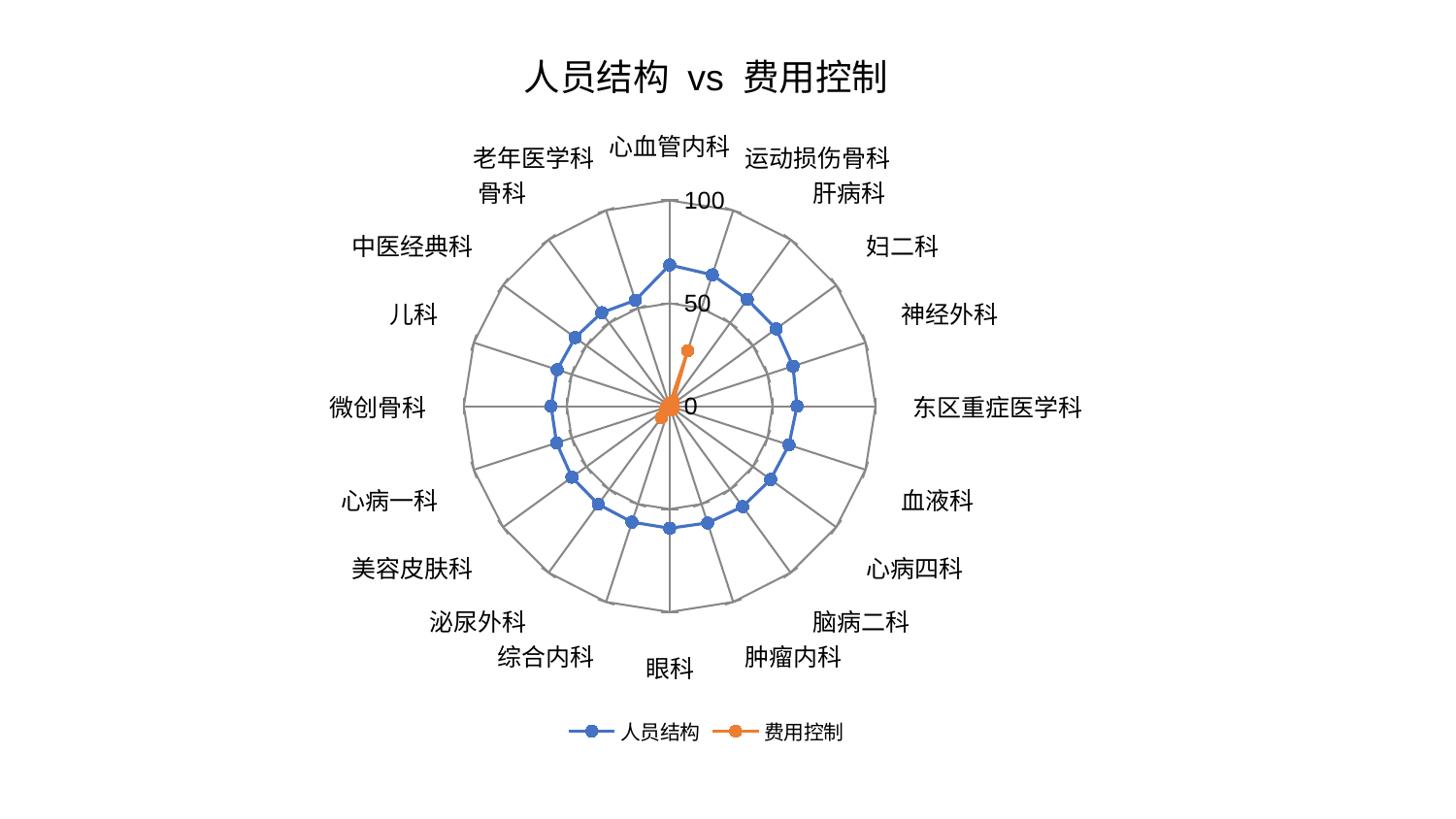

### Chart: 人员结构 vs 费用控制

| Category | 人员结构 | 费用控制 |
|---|---|---|
| 心血管内科 | 68.61442212244741 | 1.0487266618874513 |
| 运动损伤骨科 | 67.11376356019247 | 28.38130935712964 |
| 肝病科 | 64.14735606821992 | 2.9337443876993543 |
| 妇二科 | 63.94935485272591 | 2.1820876633614645 |
| 神经外科 | 63.01182611093675 | 1.2618455812351357 |
| 东区重症医学科 | 61.88731854516516 | 1.7112504906019812 |
| 血液科 | 60.932941004704865 | 1.0007643679475873 |
| 心病四科 | 60.633085401576444 | 2.2136917886411567 |
| 脑病二科 | 60.3328232792979 | 1.5508669042902161 |
| 肿瘤内科 | 59.65133300111872 | 2.0154318522238386 |
| 眼科 | 59.308834838237274 | 0.6340979560909572 |
| 综合内科 | 59.243470012895344 | 1.025330751434831 |
| 泌尿外科 | 58.92482128217952 | 6.8471587793774615 |
| 美容皮肤科 | 58.71924187054746 | 2.559895731590681 |
| 心病一科 | 57.76261880230392 | 1.2705380387687237 |
| 微创骨科 | 57.592125064467545 | 0.8623203808932154 |
| 儿科 | 57.40997198331998 | 0.8863593041307845 |
| 中医经典科 | 56.776863513622786 | 0.893966865699912 |
| 骨科 | 56.193512596878605 | 0.8548358477273972 |
| 老年医学科 | 54.083083511750246 | 1.2416569463060205 |
49